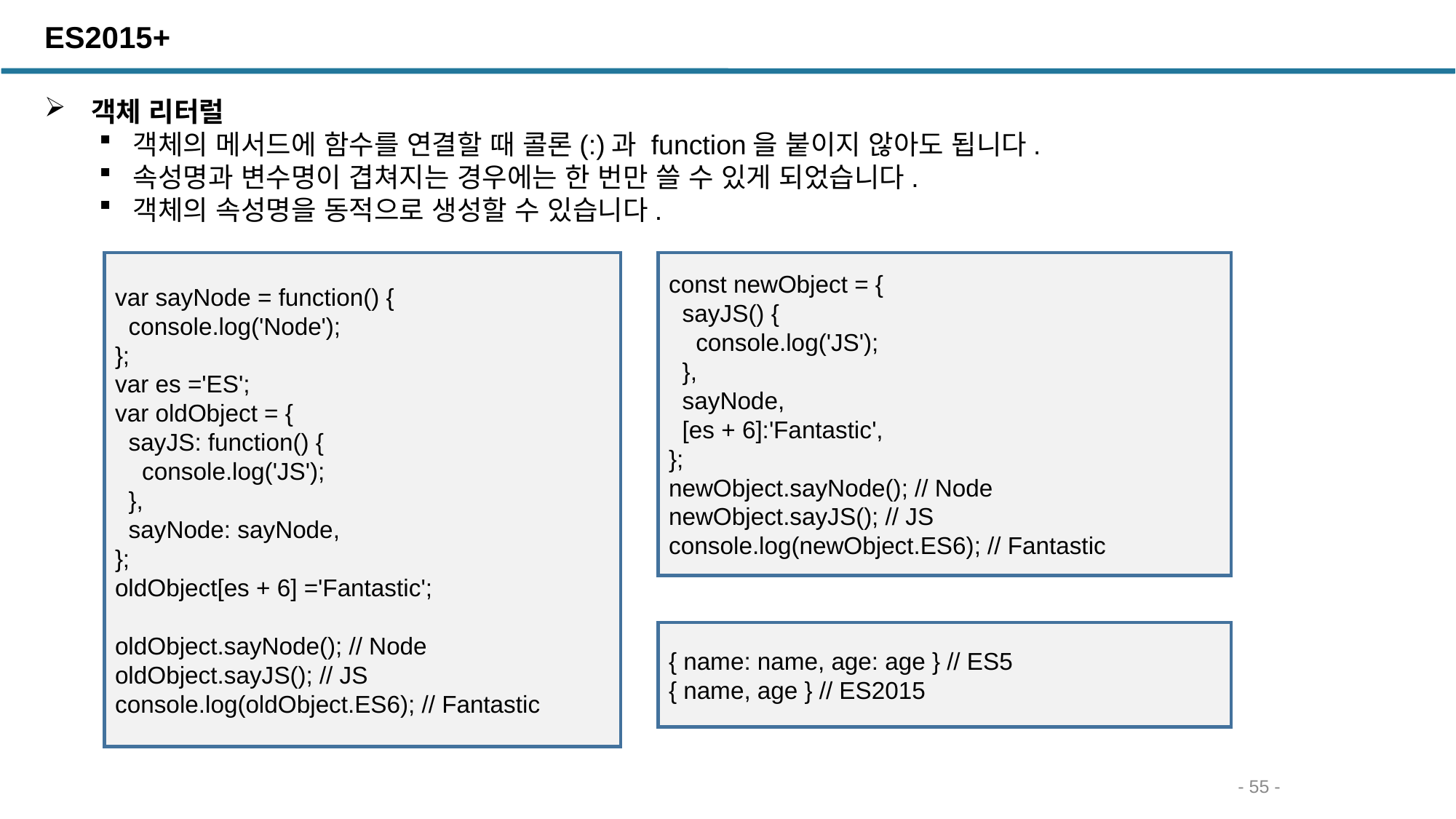

ES2015+
 객체 리터럴
객체의 메서드에 함수를 연결할 때 콜론(:)과 function을 붙이지 않아도 됩니다.
속성명과 변수명이 겹쳐지는 경우에는 한 번만 쓸 수 있게 되었습니다.
객체의 속성명을 동적으로 생성할 수 있습니다.
var sayNode = function() {
  console.log('Node');
};
var es ='ES';
var oldObject = {
  sayJS: function() {
    console.log('JS');
  },
  sayNode: sayNode,
};
oldObject[es + 6] ='Fantastic';

oldObject.sayNode(); // Node
oldObject.sayJS(); // JS
console.log(oldObject.ES6); // Fantastic
const newObject = {
  sayJS() {
    console.log('JS');
  },
  sayNode,
  [es + 6]:'Fantastic',
};
newObject.sayNode(); // Node
newObject.sayJS(); // JS
console.log(newObject.ES6); // Fantastic
{ name: name, age: age } // ES5
{ name, age } // ES2015
- 55 -